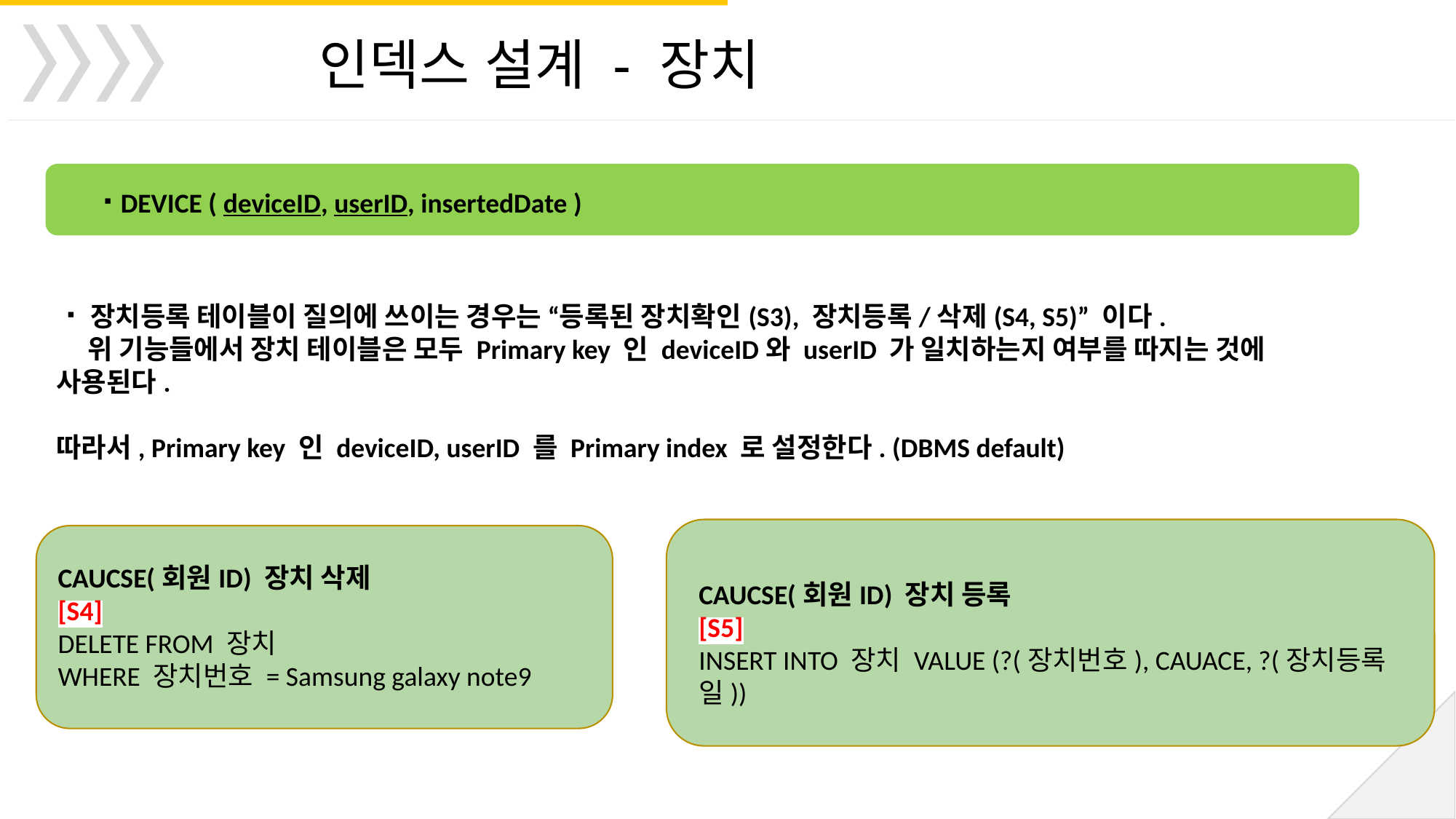

인덱스 설계 - 장치

⠐ DEVICE ( deviceID, userID, insertedDate )
⠐ 장치등록 테이블이 질의에 쓰이는 경우는 “등록된 장치확인(S3), 장치등록/삭제(S4, S5)” 이다.
    위 기능들에서 장치 테이블은 모두 Primary key 인 deviceID와 userID 가 일치하는지 여부를 따지는 것에 사용된다.

따라서, Primary key 인 deviceID, userID 를 Primary index 로 설정한다. (DBMS default)

CAUCSE(회원ID) 장치 삭제
[S4]
DELETE FROM 장치
WHERE 장치번호 = Samsung galaxy note9
CAUCSE(회원ID) 장치 등록
[S5]
INSERT INTO 장치 VALUE (?(장치번호), CAUACE, ?(장치등록일))